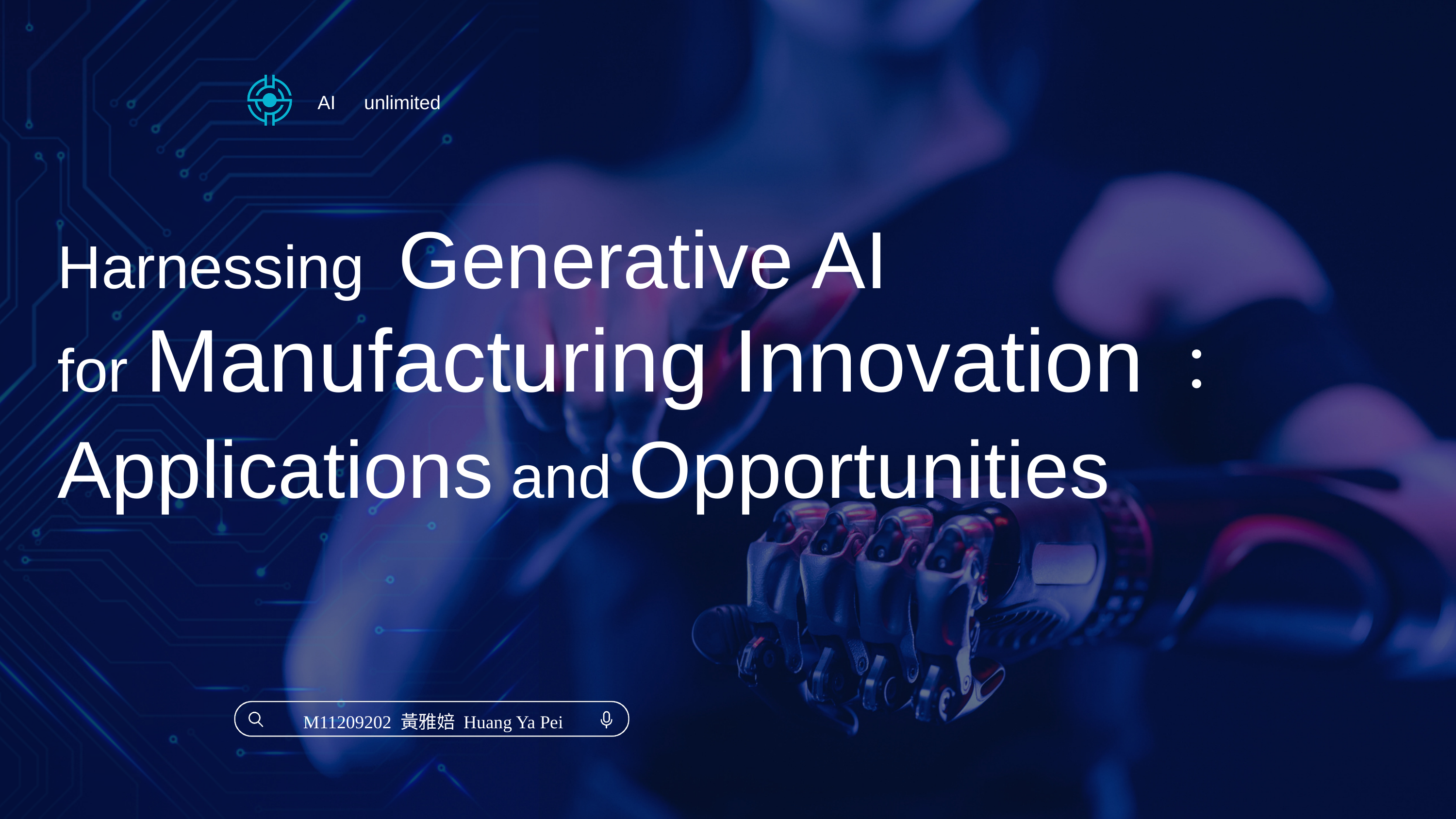

AI　unlimited
Harnessing  Generative AI
for Manufacturing Innovation：
Applications and Opportunities

M11209202 黃雅婄 Huang Ya Pei